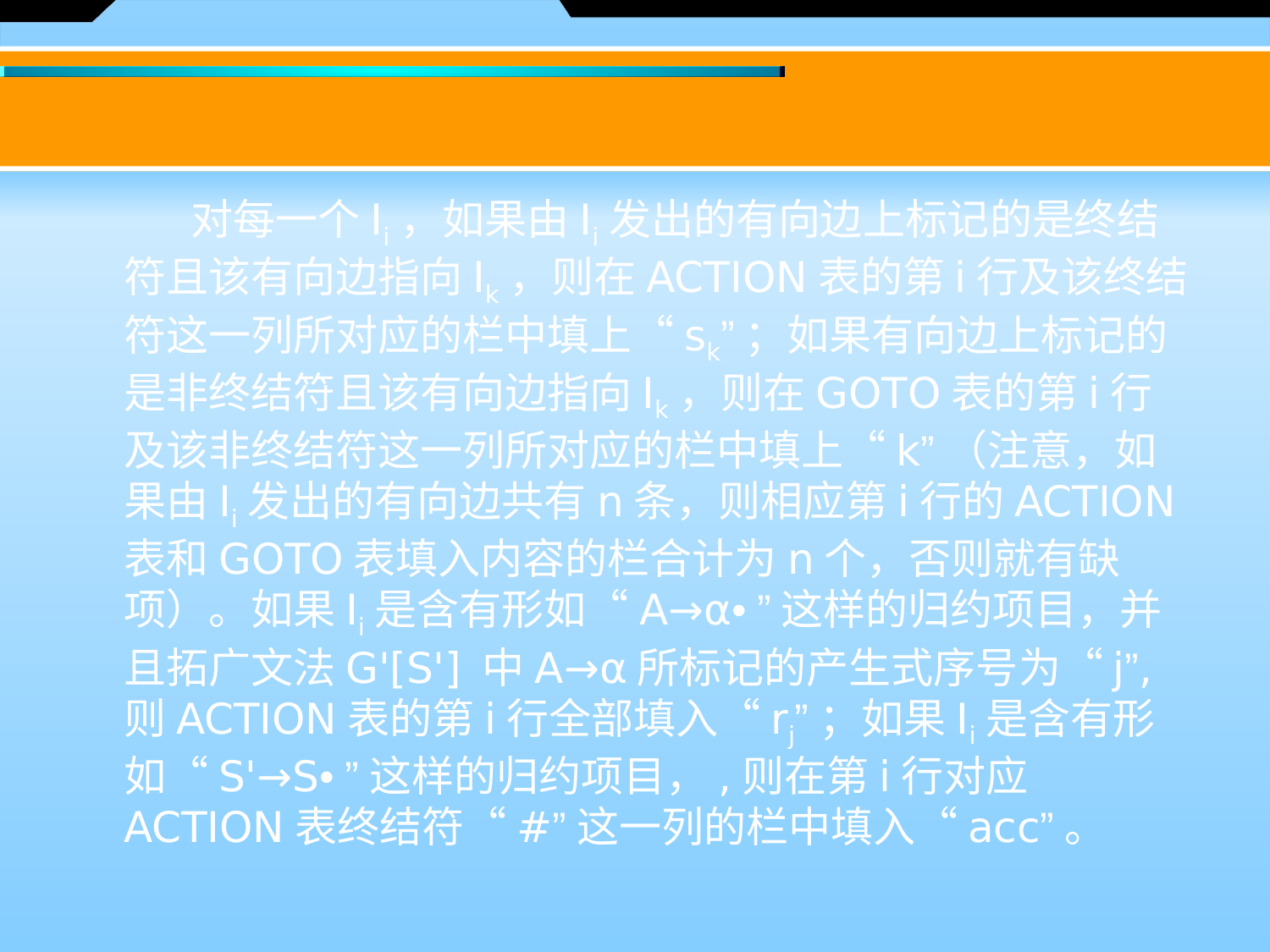

对每一个Ii，如果由Ii发出的有向边上标记的是终结符且该有向边指向Ik，则在ACTION表的第i行及该终结符这一列所对应的栏中填上“sk”；如果有向边上标记的是非终结符且该有向边指向Ik，则在GOTO表的第i行及该非终结符这一列所对应的栏中填上“k”（注意，如果由Ii发出的有向边共有n条，则相应第i行的ACTION表和GOTO表填入内容的栏合计为n个，否则就有缺项）。如果Ii是含有形如“A→α• ”这样的归约项目，并且拓广文法G'[S'] 中A→α所标记的产生式序号为“j”,则ACTION表的第i行全部填入“rj”；如果Ii是含有形如“S'→S• ”这样的归约项目，,则在第i行对应ACTION表终结符“#”这一列的栏中填入“acc”。